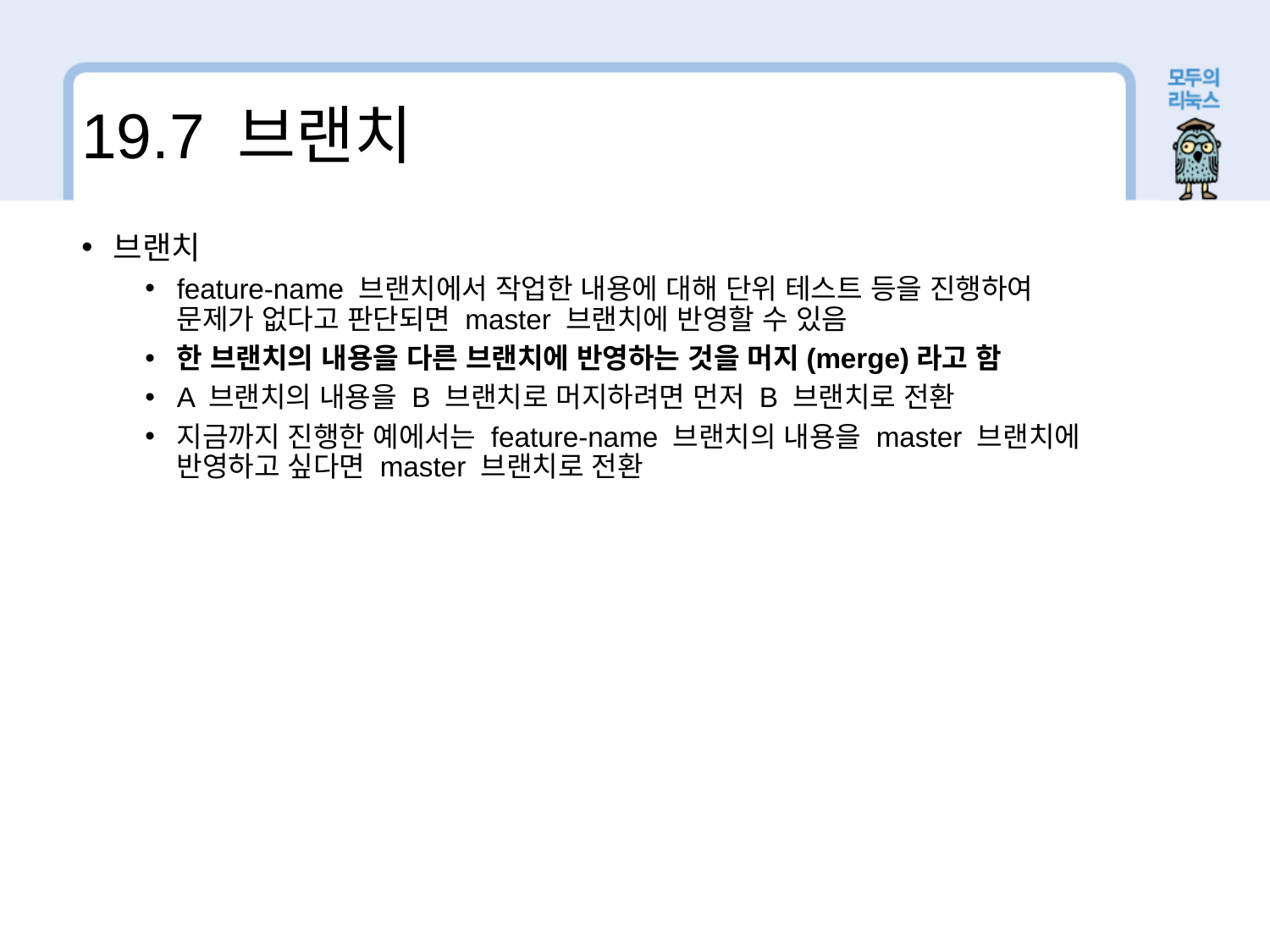

19.7 브랜치
브랜치
feature-name 브랜치에서 작업한 내용에 대해 단위 테스트 등을 진행하여 문제가 없다고 판단되면 master 브랜치에 반영할 수 있음
한 브랜치의 내용을 다른 브랜치에 반영하는 것을 머지(merge)라고 함
A 브랜치의 내용을 B 브랜치로 머지하려면 먼저 B 브랜치로 전환
지금까지 진행한 예에서는 feature-name 브랜치의 내용을 master 브랜치에 반영하고 싶다면 master 브랜치로 전환